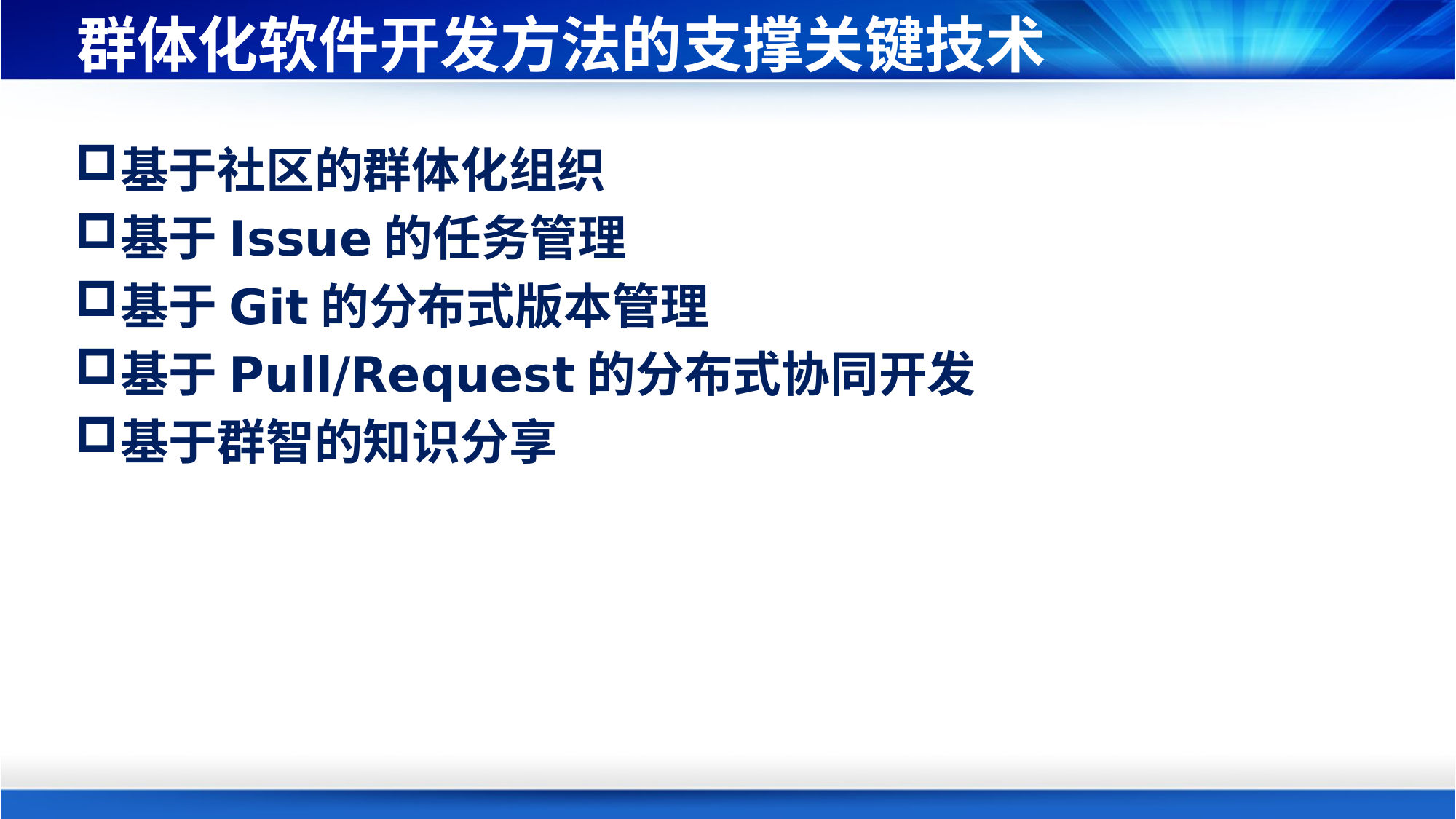

# 群体化软件开发方法的支撑关键技术
基于社区的群体化组织
基于Issue的任务管理
基于Git的分布式版本管理
基于Pull/Request的分布式协同开发
基于群智的知识分享